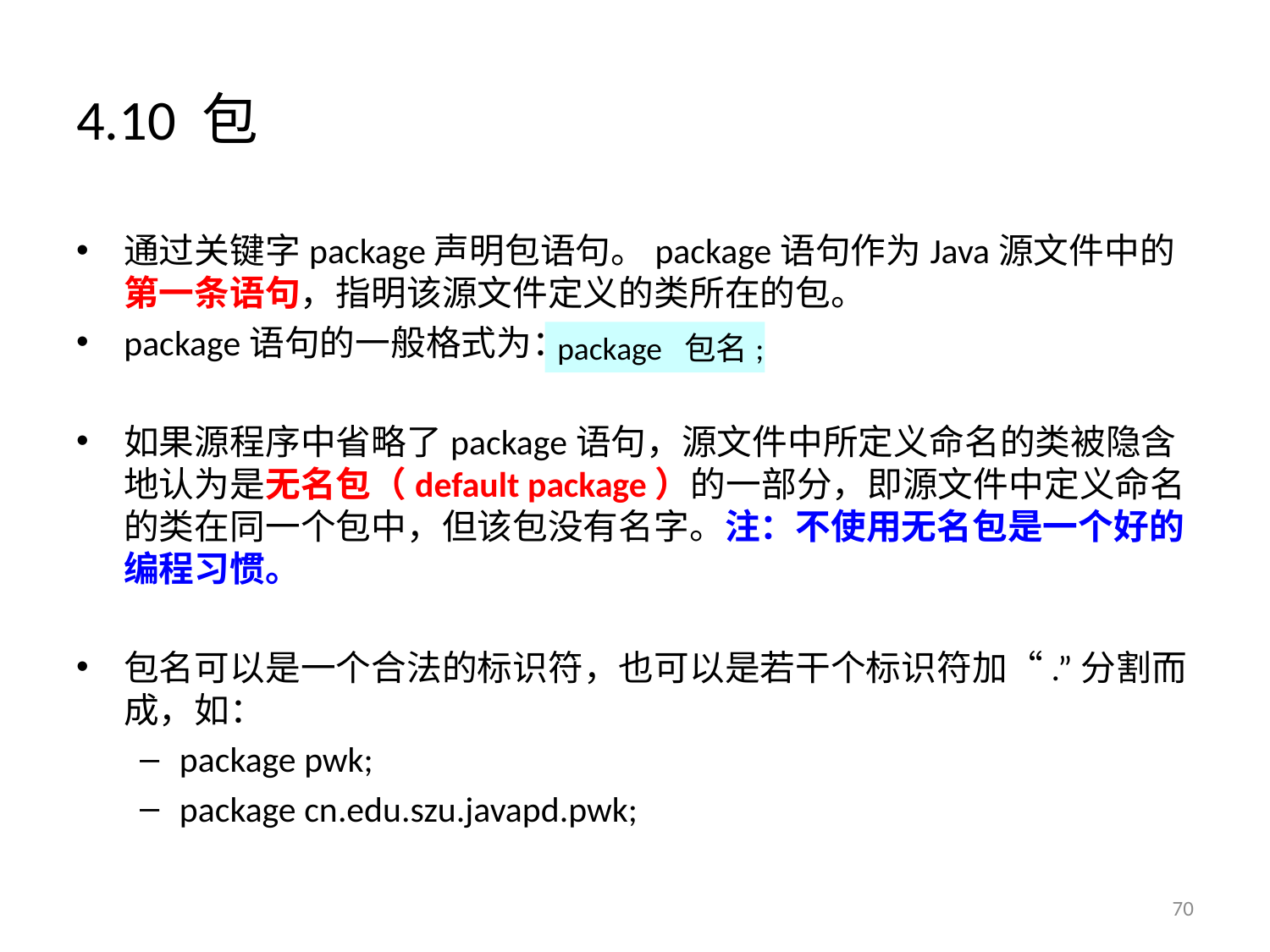

# 4.10 包
通过关键字package声明包语句。package语句作为Java源文件中的第一条语句，指明该源文件定义的类所在的包。
package语句的一般格式为：

如果源程序中省略了package语句，源文件中所定义命名的类被隐含地认为是无名包（default package）的一部分，即源文件中定义命名的类在同一个包中，但该包没有名字。注：不使用无名包是一个好的编程习惯。

包名可以是一个合法的标识符，也可以是若干个标识符加“.”分割而成，如：
package pwk;
package cn.edu.szu.javapd.pwk;

package  包名;
70